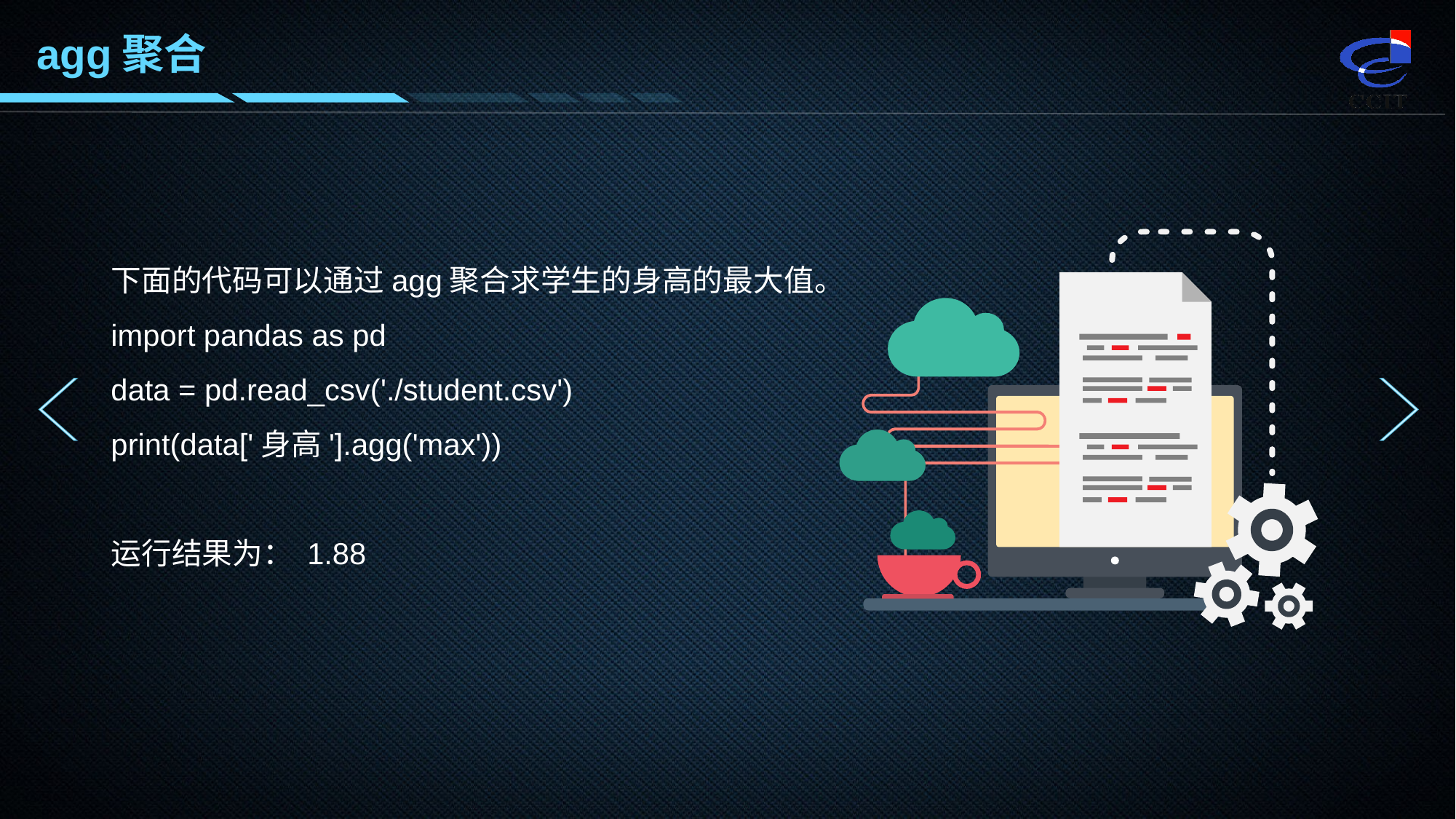

agg聚合

下面的代码可以通过agg聚合求学生的身高的最大值。
import pandas as pd
data = pd.read_csv('./student.csv')
print(data['身高'].agg('max'))

运行结果为： 1.88